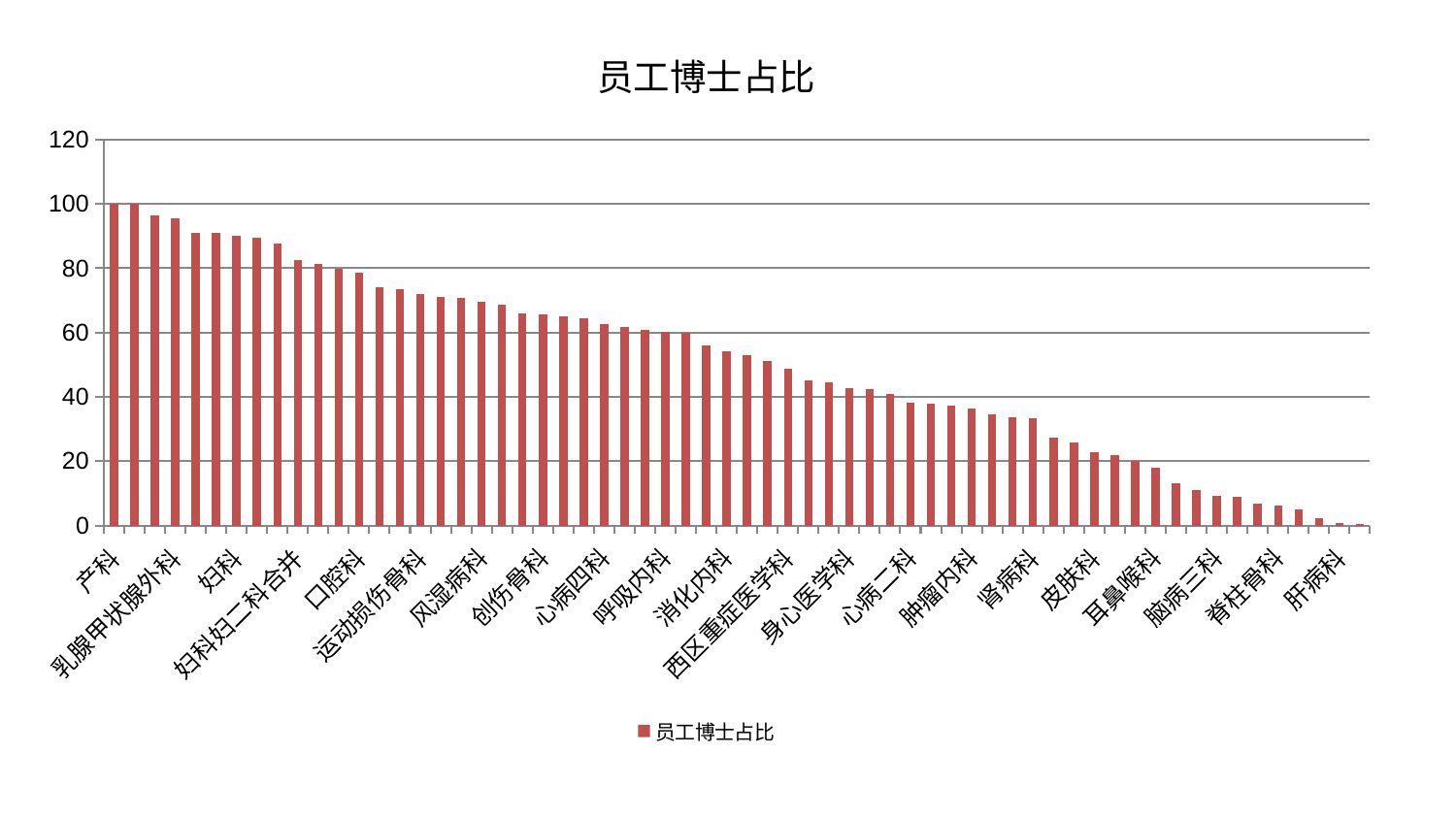

### Chart: 员工博士占比

| Category | 员工博士占比 |
|---|---|
| 产科 | 99.99999999999999 |
| 心血管内科 | 99.98868285794951 |
| 周围血管科 | 96.3158959055441 |
| 乳腺甲状腺外科 | 95.63140833806061 |
| 康复科 | 90.99272592446142 |
| 男科 | 90.99186713452751 |
| 妇科 | 90.18289590433659 |
| 普通外科 | 89.36713525193956 |
| 微创骨科 | 87.60588210920828 |
| 妇科妇二科合并 | 82.56141424069364 |
| 重症医学科 | 81.39670950114564 |
| 老年医学科 | 79.91258572164438 |
| 口腔科 | 78.63293177743228 |
| 儿科 | 74.05031972492088 |
| 肛肠科 | 73.3733596489396 |
| 运动损伤骨科 | 71.88492997190089 |
| 关节骨科 | 71.07361301919454 |
| 内分泌科 | 70.76539718981883 |
| 风湿病科 | 69.4402862425164 |
| 血液科 | 68.55777204731291 |
| 东区重症医学科 | 66.0667297151456 |
| 创伤骨科 | 65.77319841771211 |
| 脾胃病科 | 64.90067850152059 |
| 脑病一科 | 64.47175580164667 |
| 心病四科 | 62.763900658649256 |
| 胸外科 | 61.64941884849578 |
| 脑病二科 | 60.69076328601998 |
| 呼吸内科 | 60.095216867674324 |
| 中医外治中心 | 60.000743190310075 |
| 针灸科 | 55.9286304344739 |
| 消化内科 | 54.16302166329381 |
| 脾胃科消化科合并 | 52.89588910605071 |
| 显微骨科 | 51.145382598116356 |
| 西区重症医学科 | 48.64304989958661 |
| 眼科 | 45.14695607228545 |
| 美容皮肤科 | 44.38410030991621 |
| 身心医学科 | 42.753644960248664 |
| 神经外科 | 42.29900076170445 |
| 小儿骨科 | 40.73882856557154 |
| 心病二科 | 38.18398502545057 |
| 中医经典科 | 37.98925564904482 |
| 骨科 | 37.407980303301805 |
| 肿瘤内科 | 36.23806742883711 |
| 心病三科 | 34.59154959228439 |
| 心病一科 | 33.624647330006155 |
| 肾病科 | 33.21661004954633 |
| 妇二科 | 27.366390266212328 |
| 小儿推拿科 | 25.94545867188247 |
| 皮肤科 | 22.696951905758446 |
| 神经内科 | 21.859868362847042 |
| 东区肾病科 | 19.992715967684436 |
| 耳鼻喉科 | 18.0871554177651 |
| 泌尿外科 | 13.236682132414693 |
| 治未病中心 | 10.90429502314259 |
| 脑病三科 | 9.293870327381427 |
| 医院 | 8.80968814738246 |
| 综合内科 | 6.909191257707305 |
| 脊柱骨科 | 6.285678316156093 |
| 推拿科 | 4.841302155600249 |
| 肾脏内科 | 2.4045087071054008 |
| 肝病科 | 0.6114363463305271 |
| 肝胆外科 | 0.345884404073382 |
163